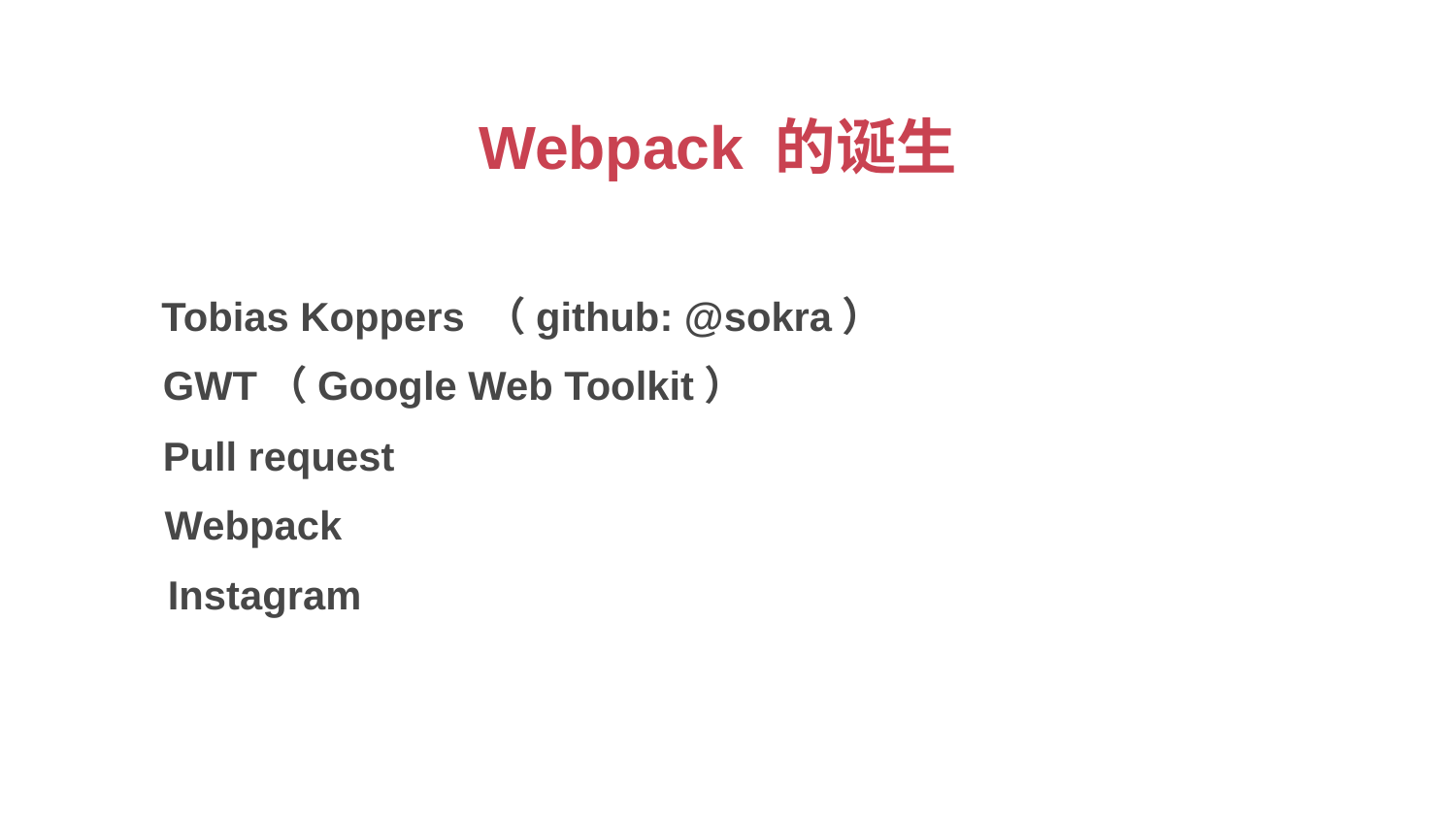

# Webpack 的诞生
Tobias Koppers （github: @sokra）
GWT（Google Web Toolkit）
Pull request
Webpack
Instagram